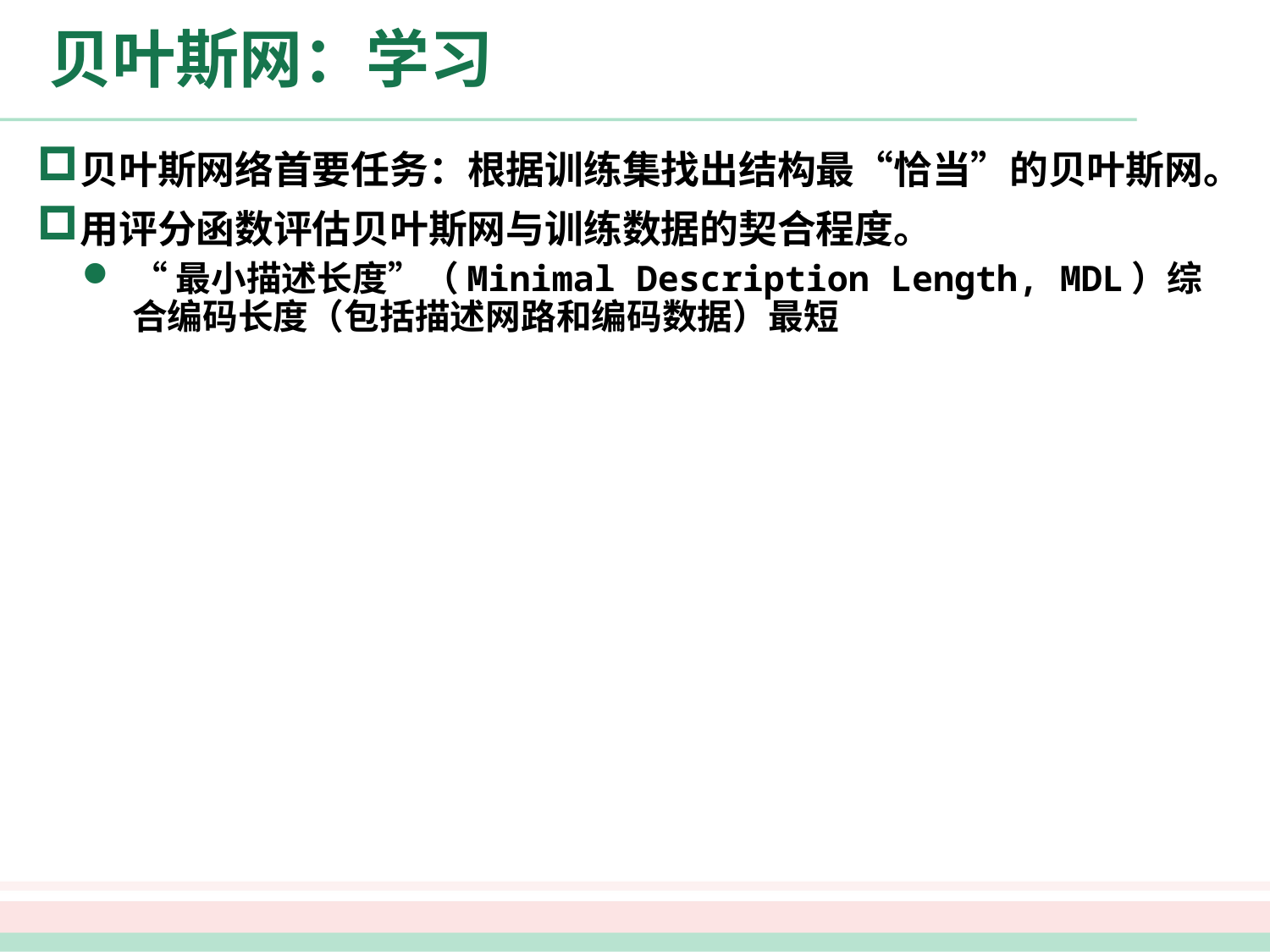

# 贝叶斯网：学习
贝叶斯网络首要任务：根据训练集找出结构最“恰当”的贝叶斯网。
用评分函数评估贝叶斯网与训练数据的契合程度。
“最小描述长度”（Minimal Description Length, MDL）综合编码长度（包括描述网路和编码数据）最短